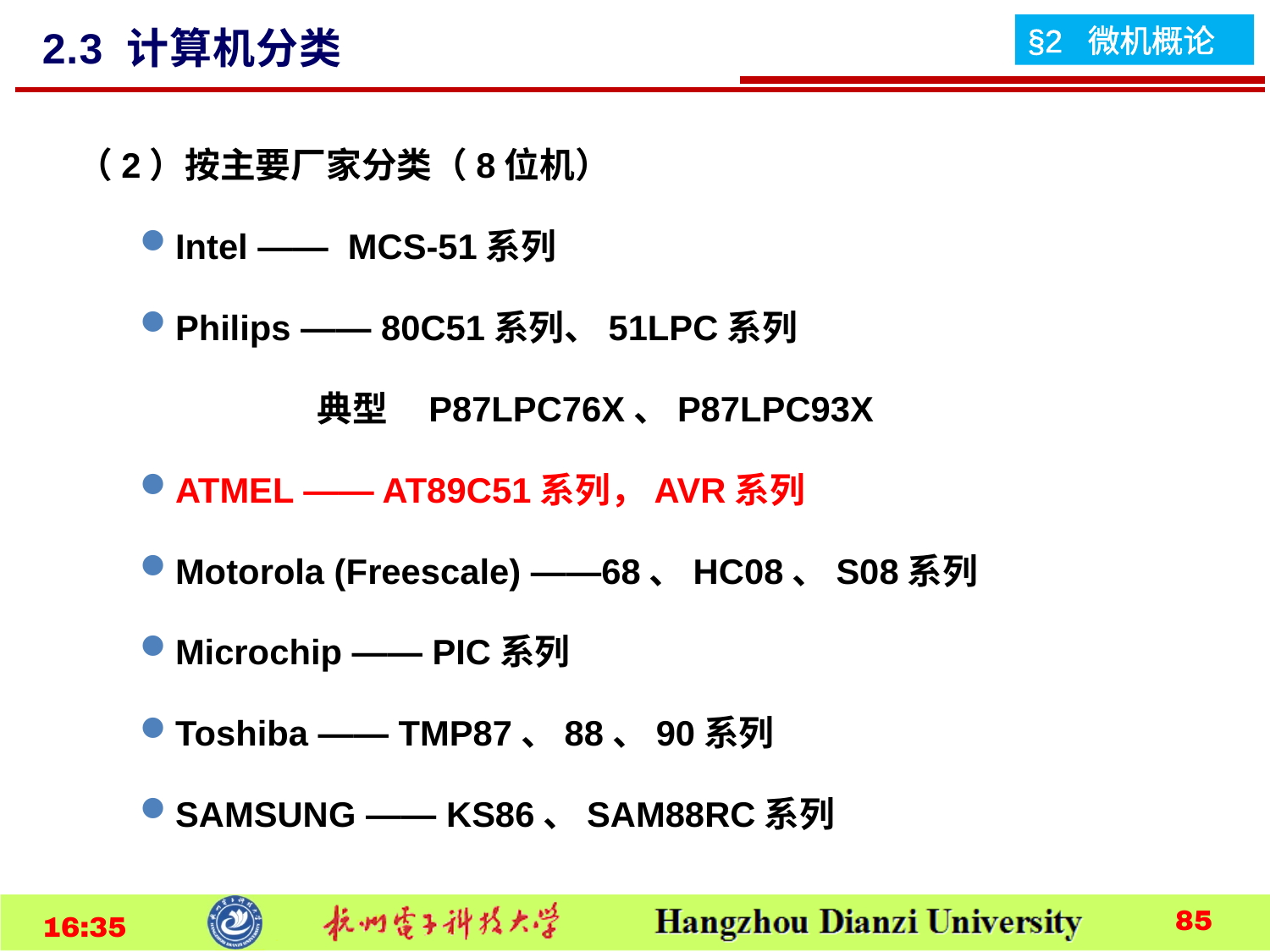

2.3 计算机分类
（2）按主要厂家分类（8位机）
Intel ——  MCS-51系列
Philips —— 80C51系列、51LPC系列
                     典型    P87LPC76X、P87LPC93X
ATMEL —— AT89C51系列，AVR系列
Motorola (Freescale) ——68、HC08、S08系列
Microchip —— PIC系列
Toshiba —— TMP87、88、90系列
SAMSUNG —— KS86、SAM88RC系列